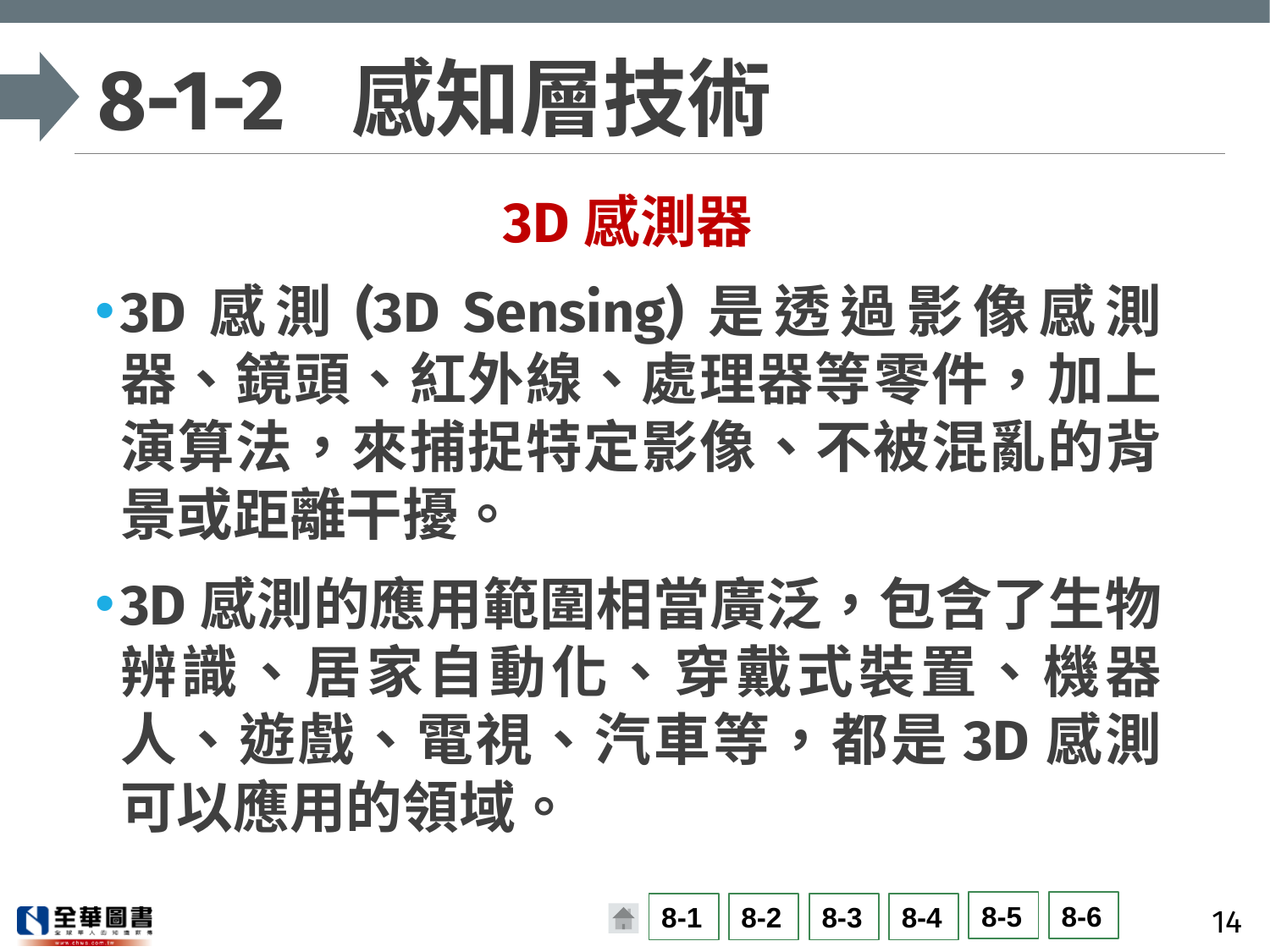

# 8-1-2	感知層技術
3D感測器
3D感測(3D Sensing)是透過影像感測器、鏡頭、紅外線、處理器等零件，加上演算法，來捕捉特定影像、不被混亂的背景或距離干擾。
3D感測的應用範圍相當廣泛，包含了生物辨識、居家自動化、穿戴式裝置、機器人、遊戲、電視、汽車等，都是3D感測可以應用的領域。
14